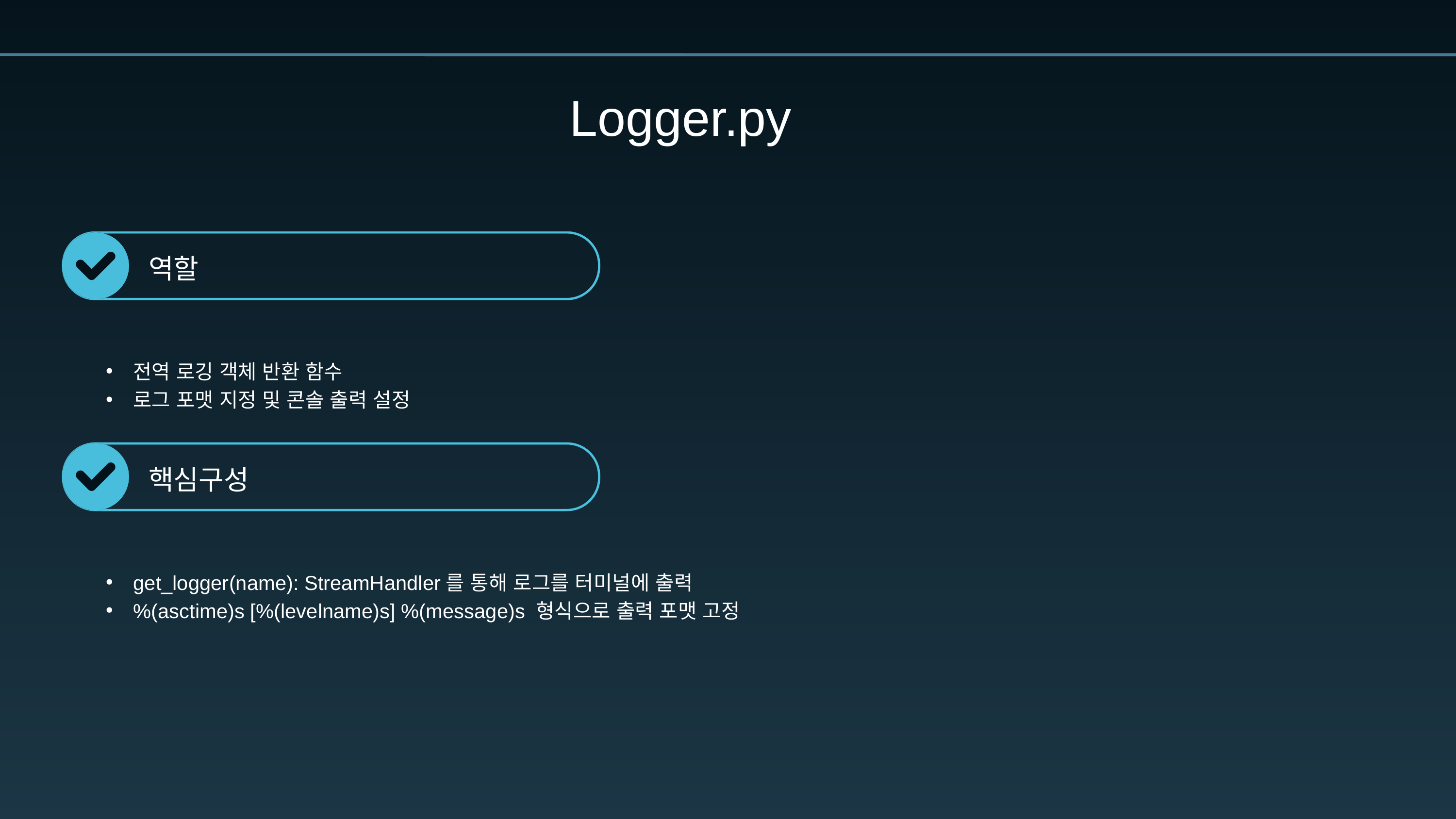

Logger.py

역할
전역 로깅 객체 반환 함수
로그 포맷 지정 및 콘솔 출력 설정

핵심구성
get_logger(name): StreamHandler를 통해 로그를 터미널에 출력
%(asctime)s [%(levelname)s] %(message)s 형식으로 출력 포맷 고정